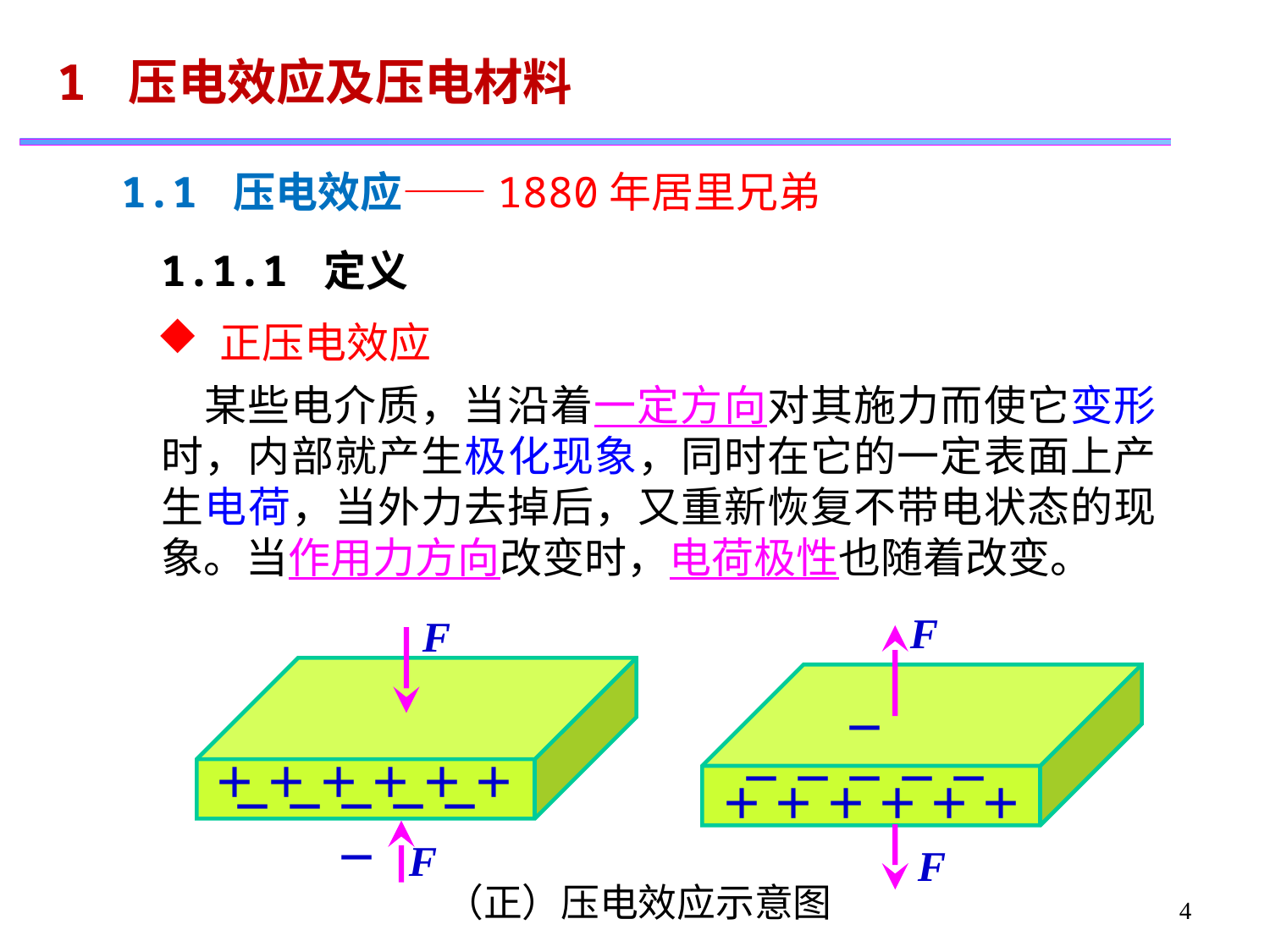

1 压电效应及压电材料

1.1 压电效应——1880年居里兄弟
1.1.1 定义
 正压电效应
   某些电介质，当沿着一定方向对其施力而使它变形时，内部就产生极化现象，同时在它的一定表面上产生电荷，当外力去掉后，又重新恢复不带电状态的现象。当作用力方向改变时，电荷极性也随着改变。
F

－ － － － － －
＋ ＋ ＋ ＋ ＋ ＋

F
F

＋ ＋ ＋ ＋ ＋ ＋
－ － － － － －

F
（正）压电效应示意图
4